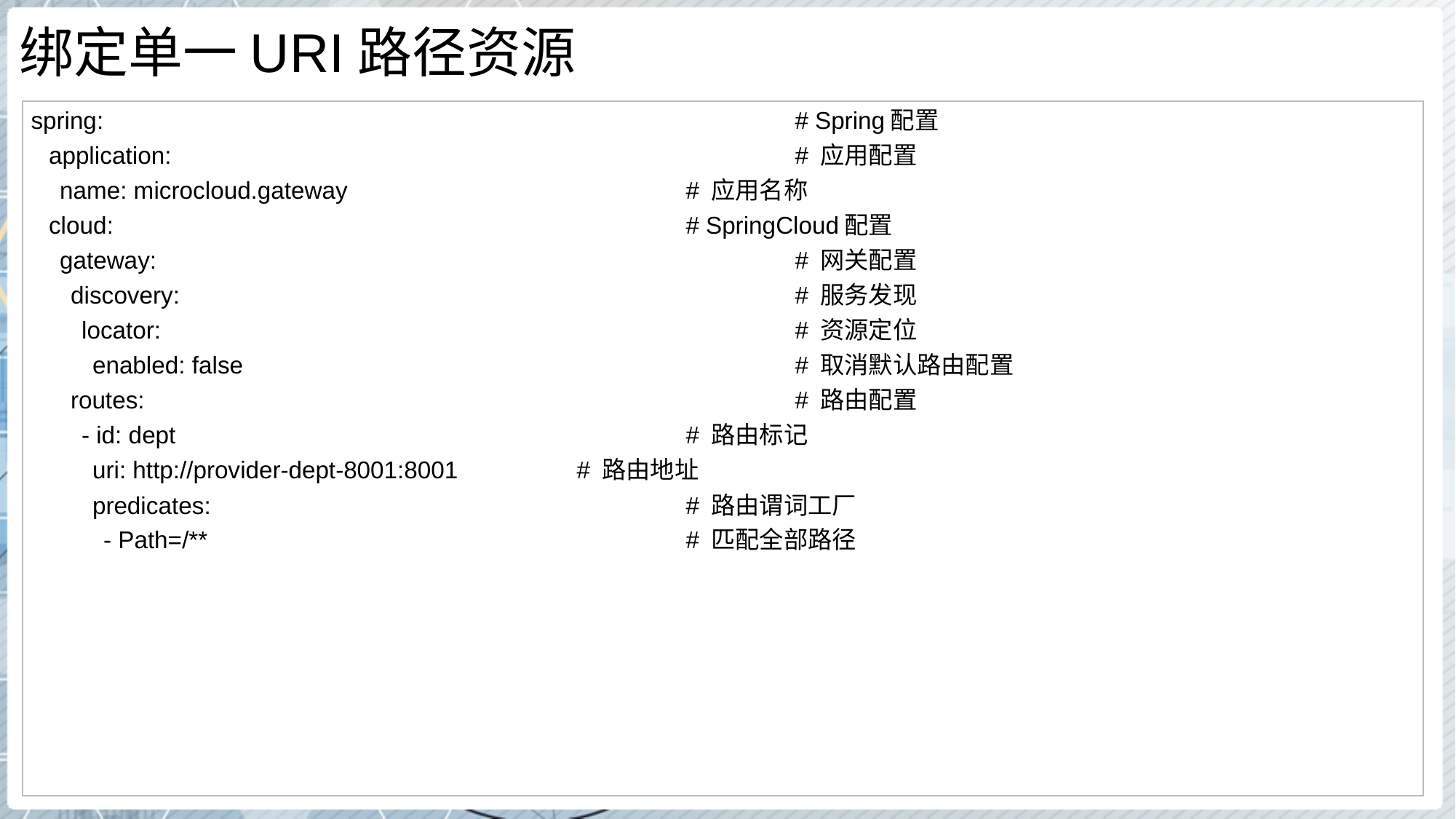

# 绑定单一URI路径资源
| spring: # Spring配置 application: # 应用配置 name: microcloud.gateway # 应用名称 cloud: # SpringCloud配置 gateway: # 网关配置 discovery: # 服务发现 locator: # 资源定位 enabled: false # 取消默认路由配置 routes: # 路由配置 - id: dept # 路由标记 uri: http://provider-dept-8001:8001 # 路由地址 predicates: # 路由谓词工厂 - Path=/\*\* # 匹配全部路径 |
| --- |